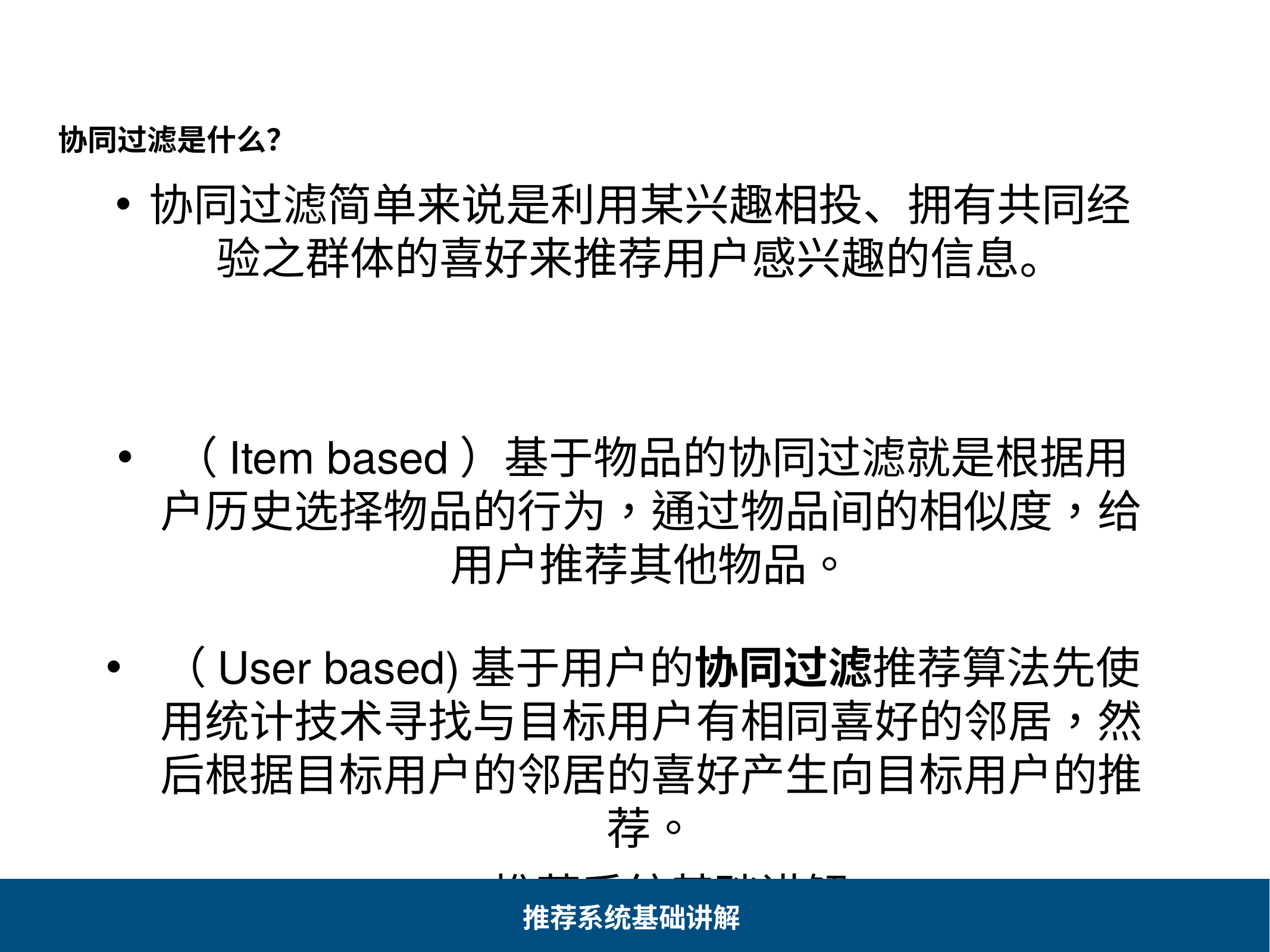

协同过滤是什么？

协同过滤简单来说是利用某兴趣相投、拥有共同经验之群体的喜好来推荐用户感兴趣的信息。
（Item based）基于物品的协同过滤就是根据用户历史选择物品的行为，通过物品间的相似度，给用户推荐其他物品。
（User based)基于用户的协同过滤推荐算法先使用统计技术寻找与目标用户有相同喜好的邻居，然后根据目标用户的邻居的喜好产生向目标用户的推荐。

4
推荐系统基础讲解